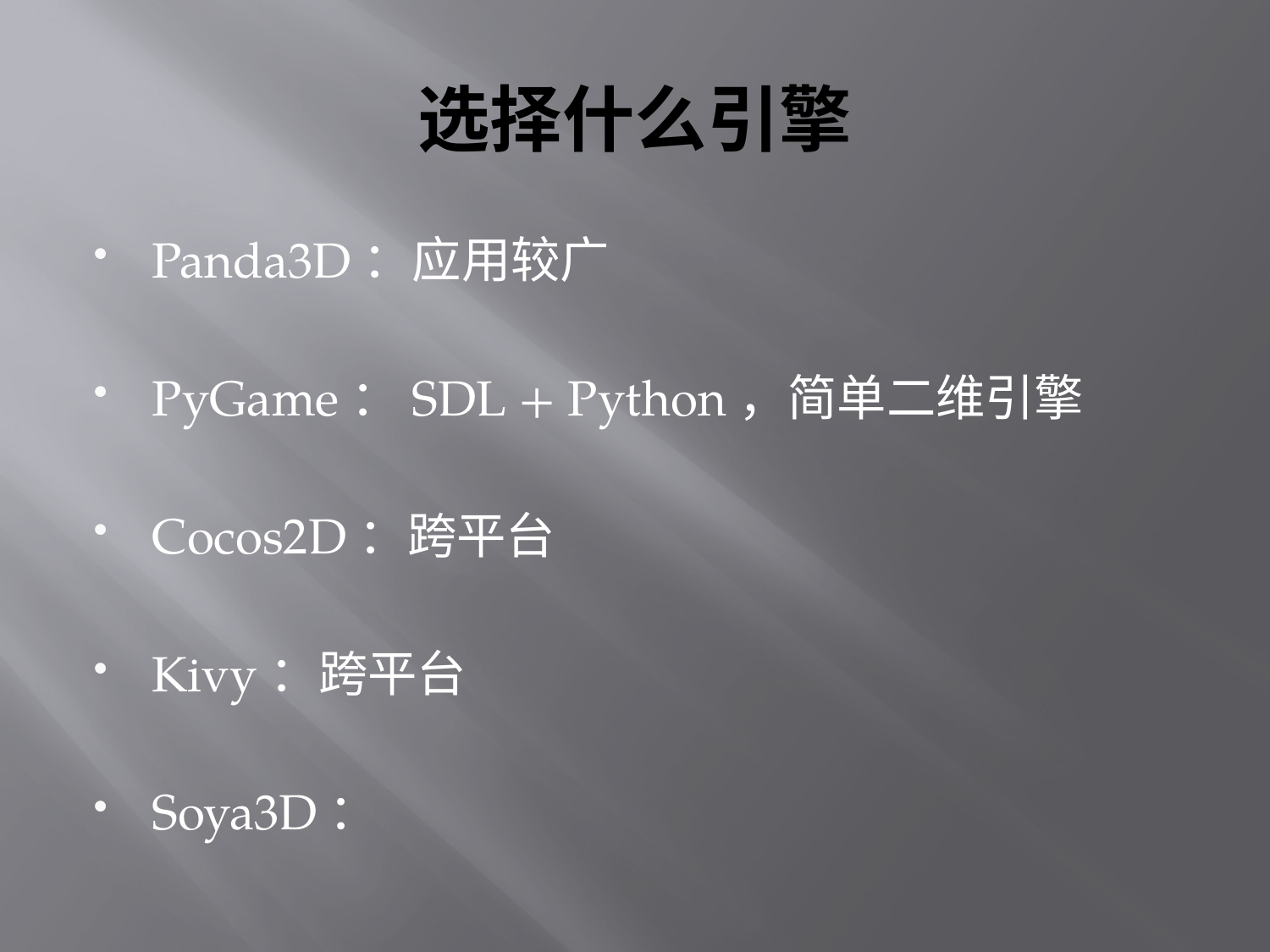

# 选择什么引擎
Panda3D：应用较广

PyGame：SDL + Python，简单二维引擎

Cocos2D：跨平台

Kivy：跨平台

Soya3D：